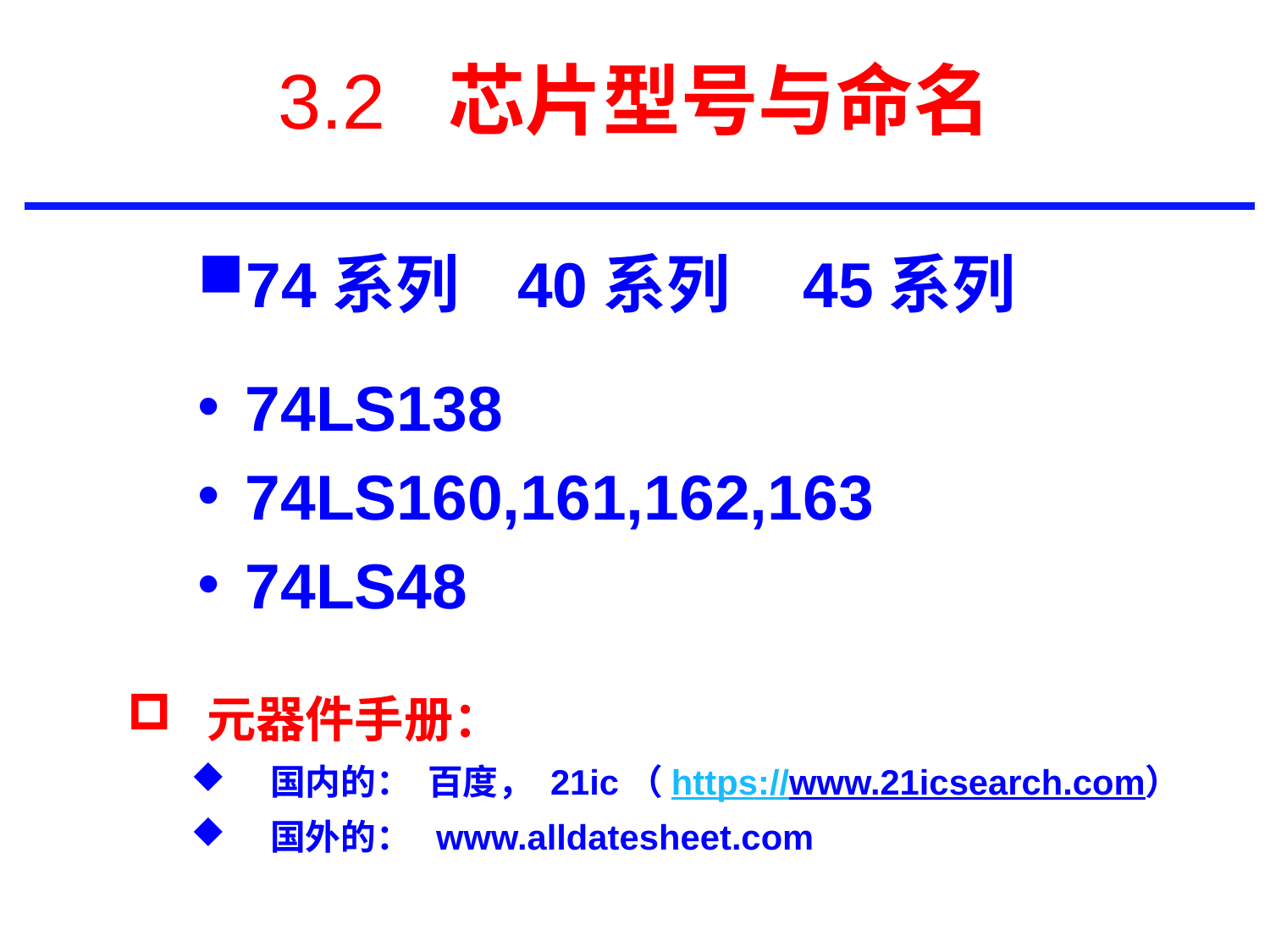

# 3.2  芯片型号与命名
74系列   40系列    45系列

74LS138
74LS160,161,162,163
74LS48
元器件手册：
国内的：  百度， 21ic（https://www.21icsearch.com）
国外的：  www.alldatesheet.com